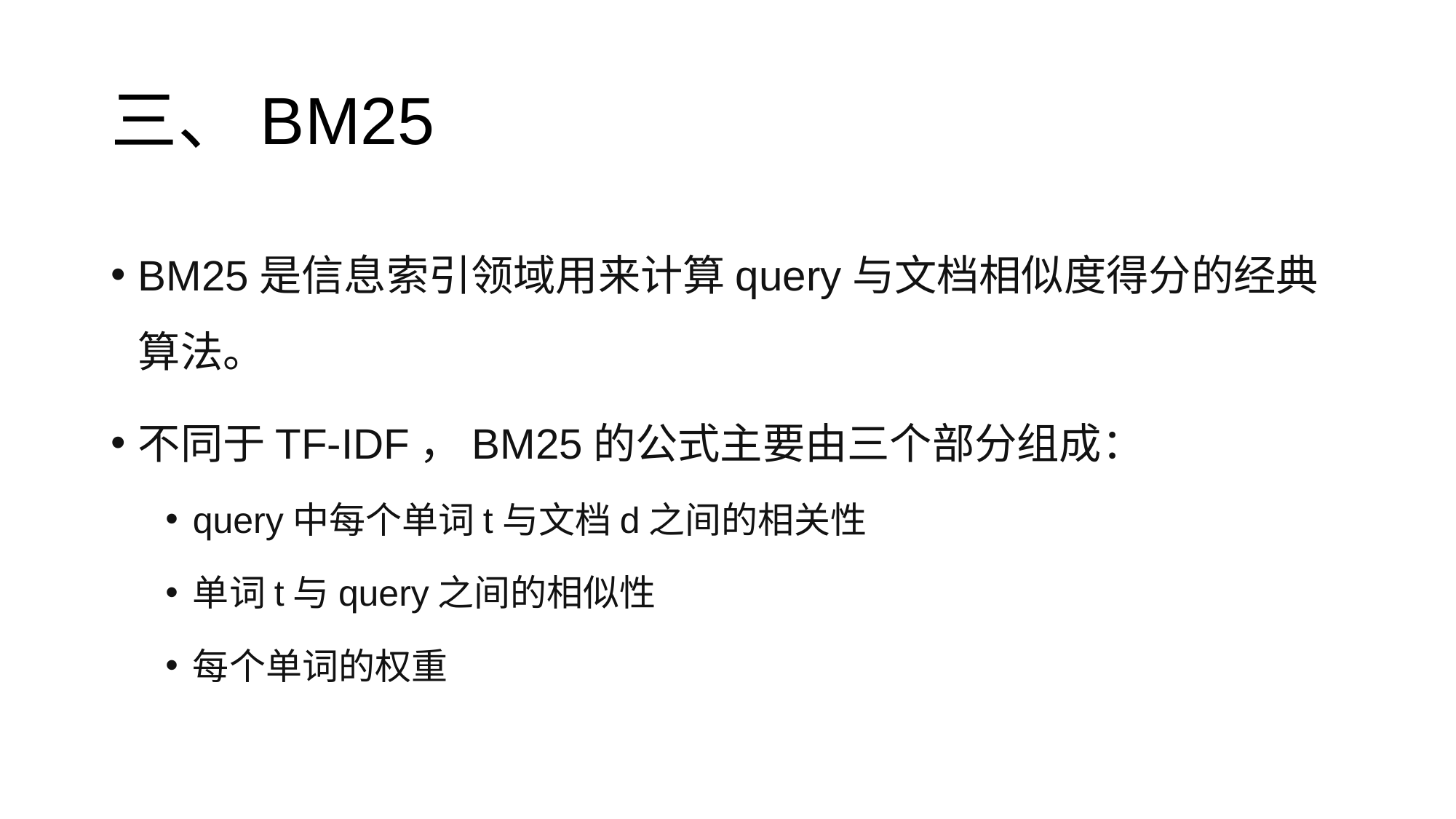

# 三、BM25
BM25是信息索引领域用来计算query与文档相似度得分的经典算法。
不同于TF-IDF，BM25的公式主要由三个部分组成：
query中每个单词t与文档d之间的相关性
单词t与query之间的相似性
每个单词的权重